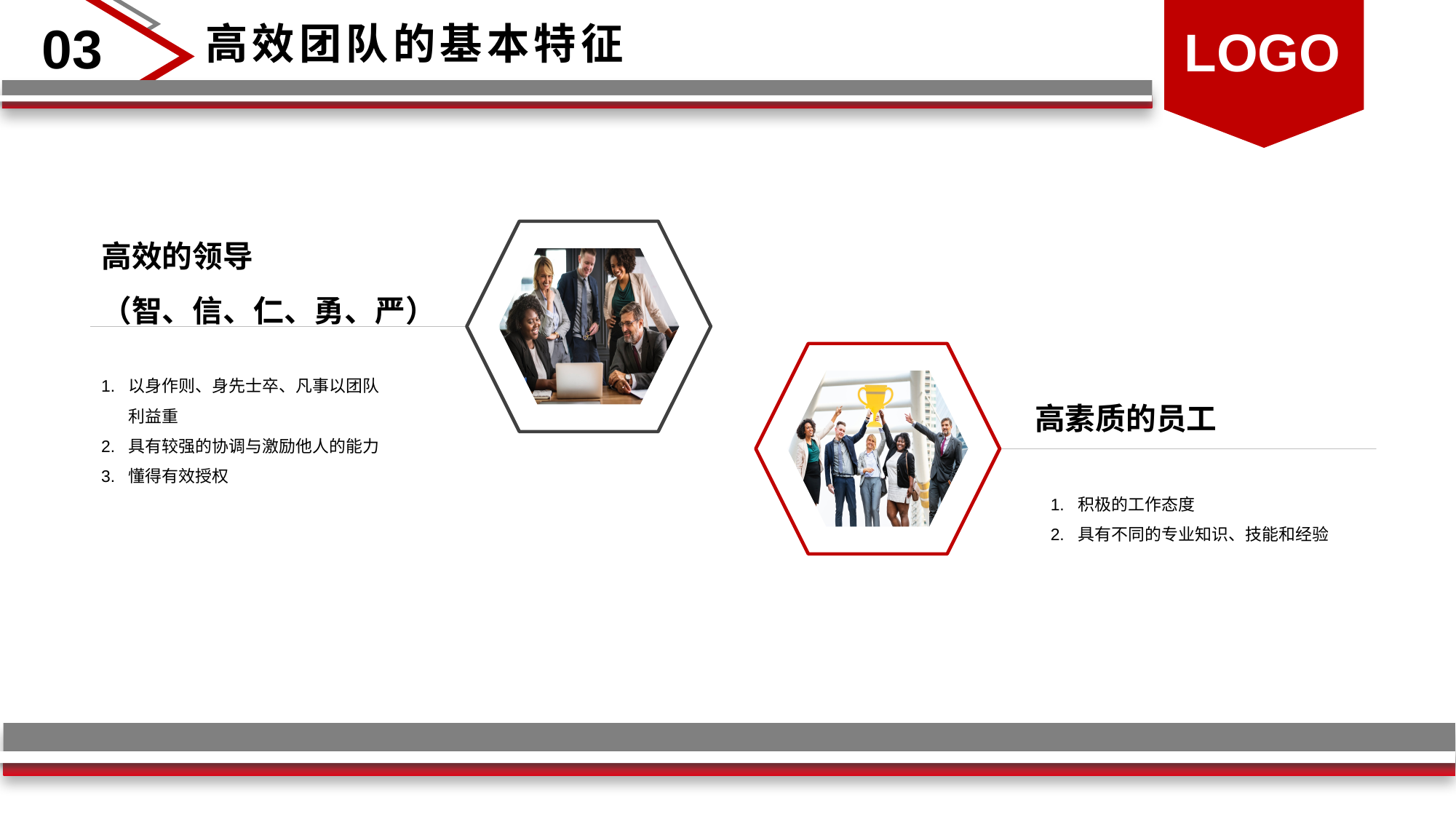

高效的领导
（智、信、仁、勇、严）
以身作则、身先士卒、凡事以团队利益重
具有较强的协调与激励他人的能力
懂得有效授权

高素质的员工
积极的工作态度
具有不同的专业知识、技能和经验